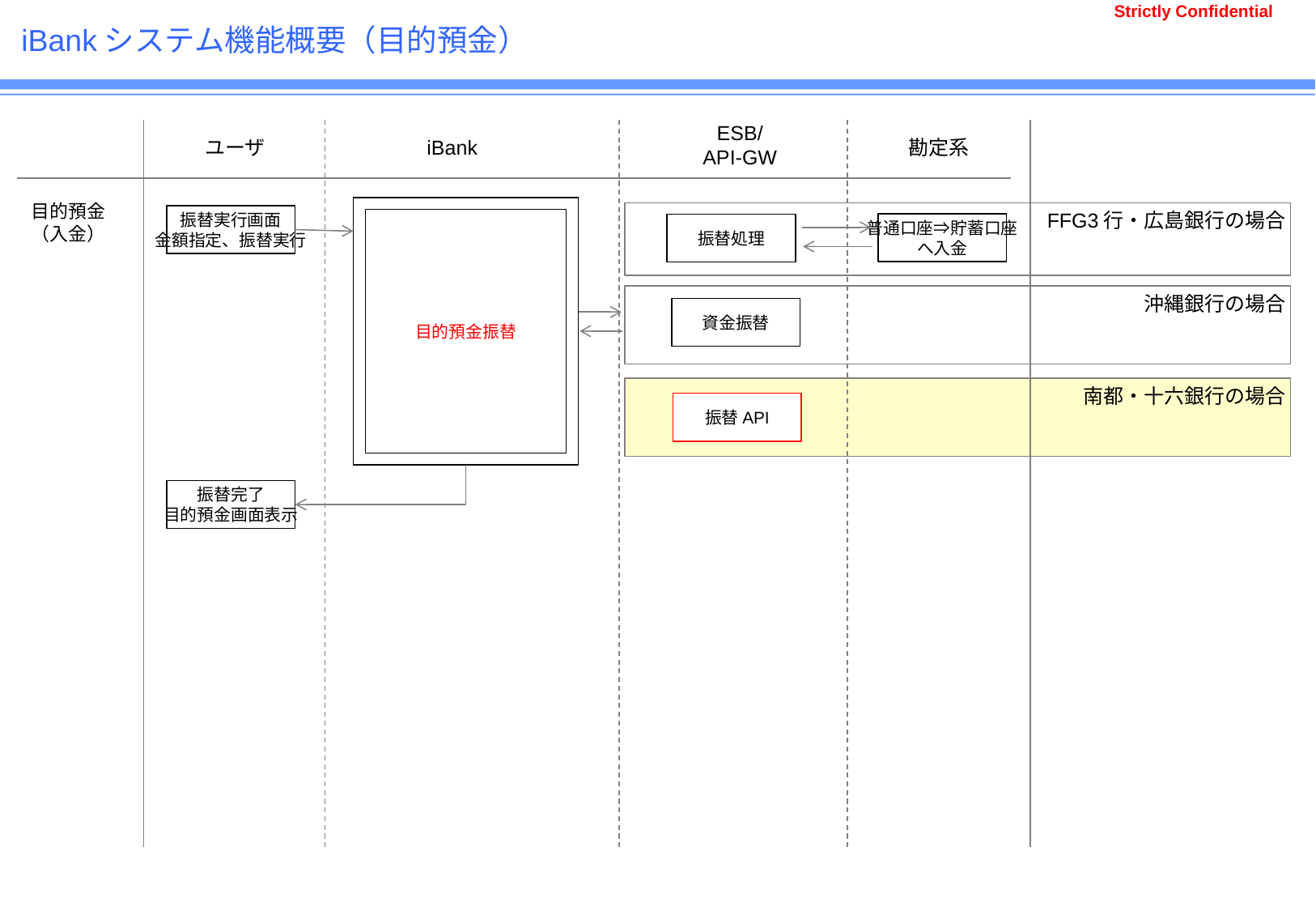

# iBankシステム機能概要（目的預金）
ESB/
API-GW
ユーザ
iBank
勘定系
目的預金振替
目的預金
（入金）
FFG3行・広島銀行の場合
振替実行画面
金額指定、振替実行
普通口座⇒貯蓄口座
へ入金
振替処理
沖縄銀行の場合
資金振替
南都・十六銀行の場合
振替API
振替完了
目的預金画面表示